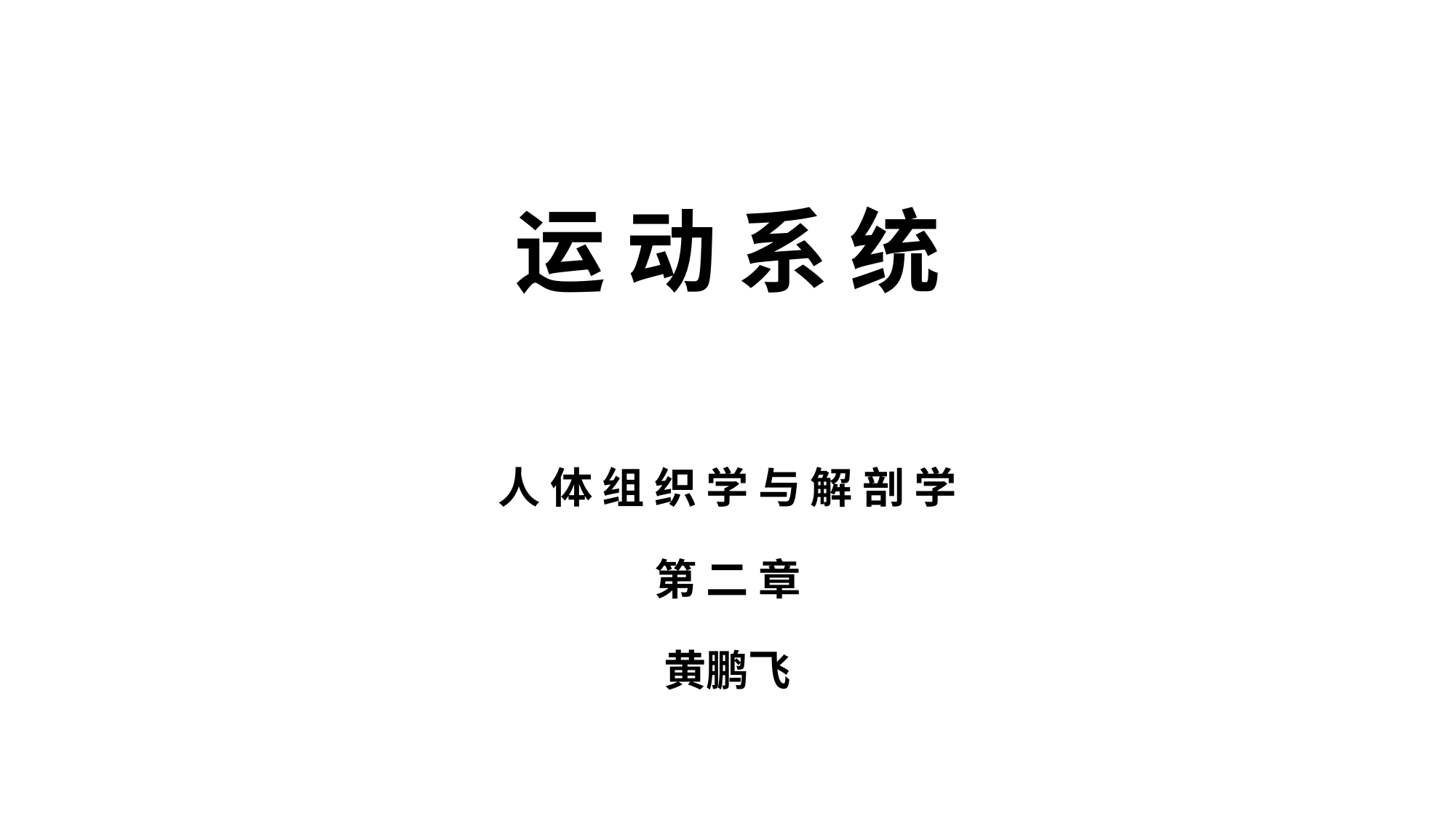

# 运 动 系 统
人 体 组 织 学 与 解 剖 学
第 二 章
黄鹏飞